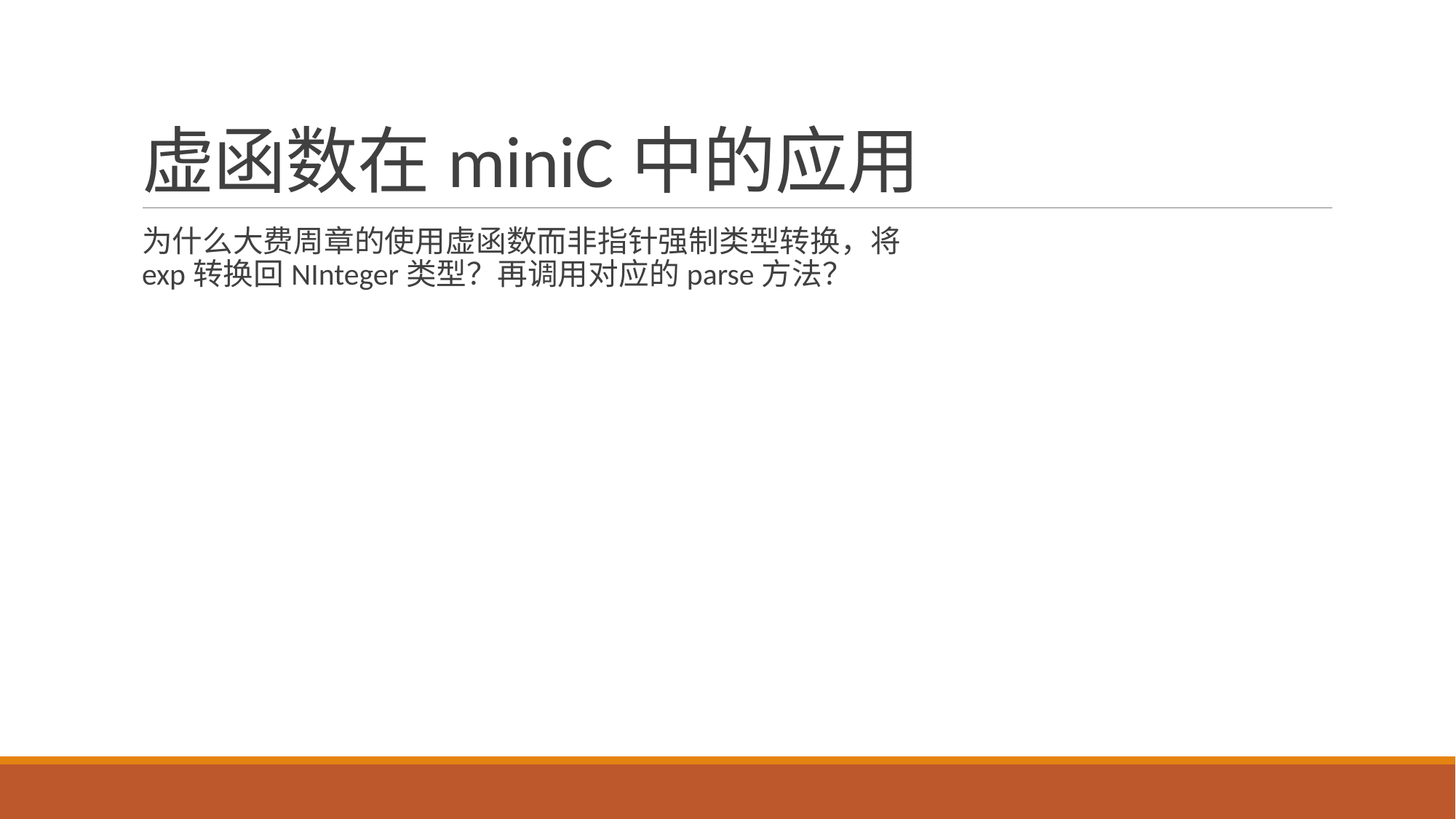

# 虚函数在miniC中的应用
为什么大费周章的使用虚函数而非指针强制类型转换，将exp转换回NInteger类型？再调用对应的parse方法？